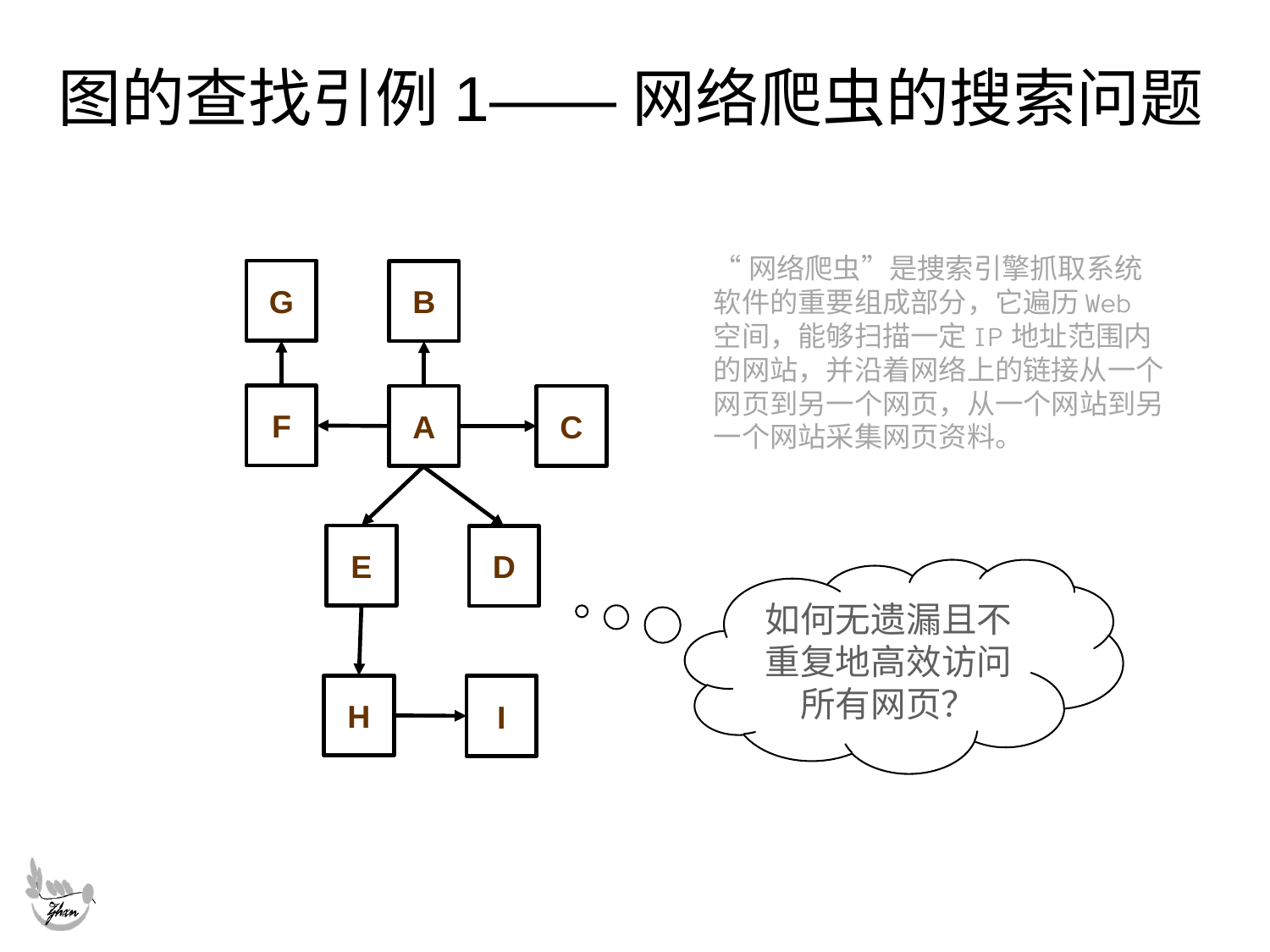

# 图的查找引例1——网络爬虫的搜索问题
“网络爬虫”是捜索引擎抓取系统软件的重要组成部分，它遍历Web空间，能够扫描一定IP地址范围内的网站，并沿着网络上的链接从一个网页到另一个网页，从一个网站到另一个网站采集网页资料。
G
B
F
A
C
E
D
H
I
如何无遗漏且不重复地高效访问所有网页？
69